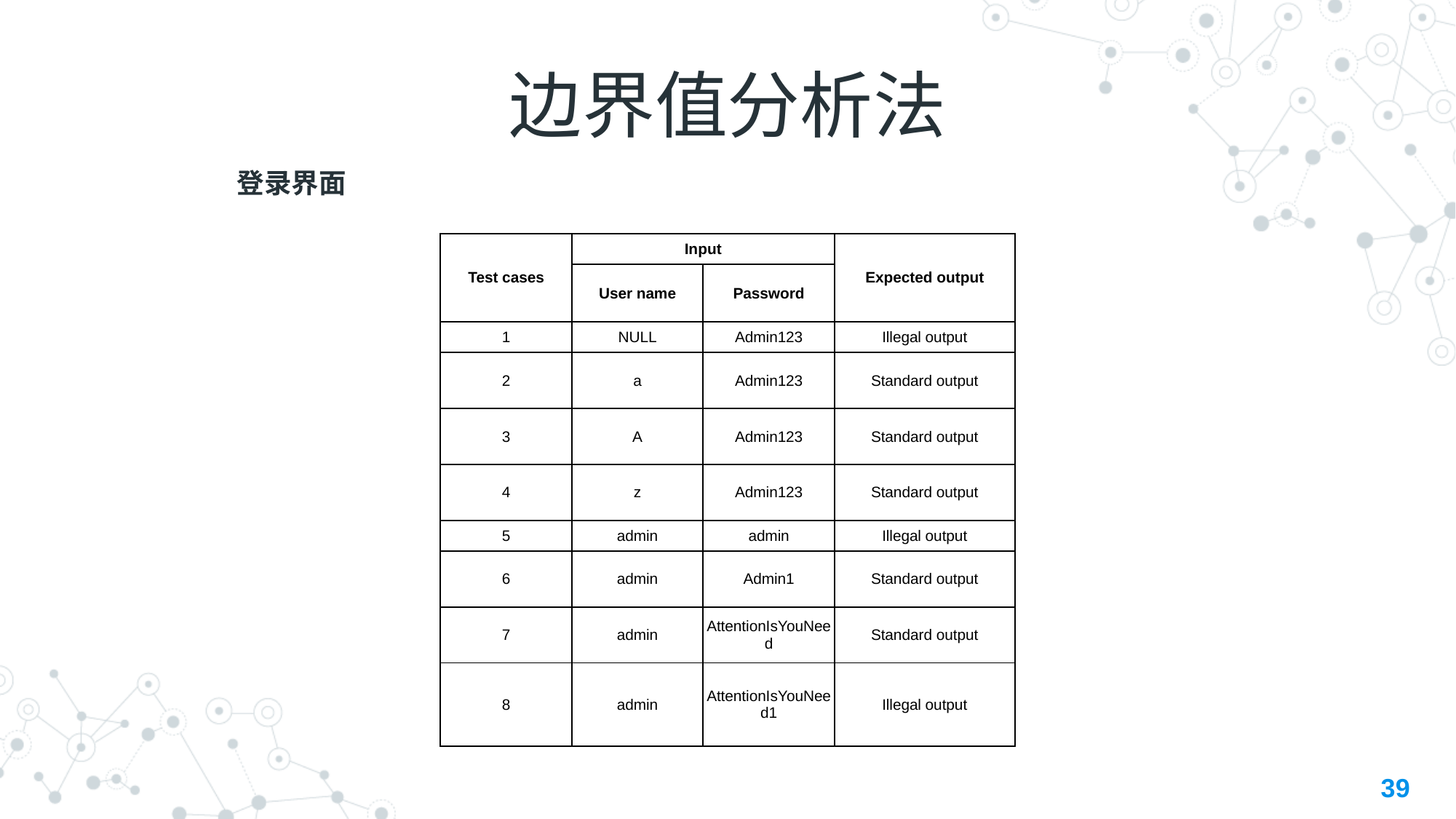

# 边界值分析法
登录界面
| Test cases | Input |  | Expected output |
| --- | --- | --- | --- |
|  | User name | Password |  |
| 1 | NULL | Admin123 | Illegal output |
| 2 | a | Admin123 | Standard output |
| 3 | A | Admin123 | Standard output |
| 4 | z | Admin123 | Standard output |
| 5 | admin | admin | Illegal output |
| 6 | admin | Admin1 | Standard output |
| 7 | admin | AttentionIsYouNeed | Standard output |
| 8 | admin | AttentionIsYouNeed1 | Illegal output |
39